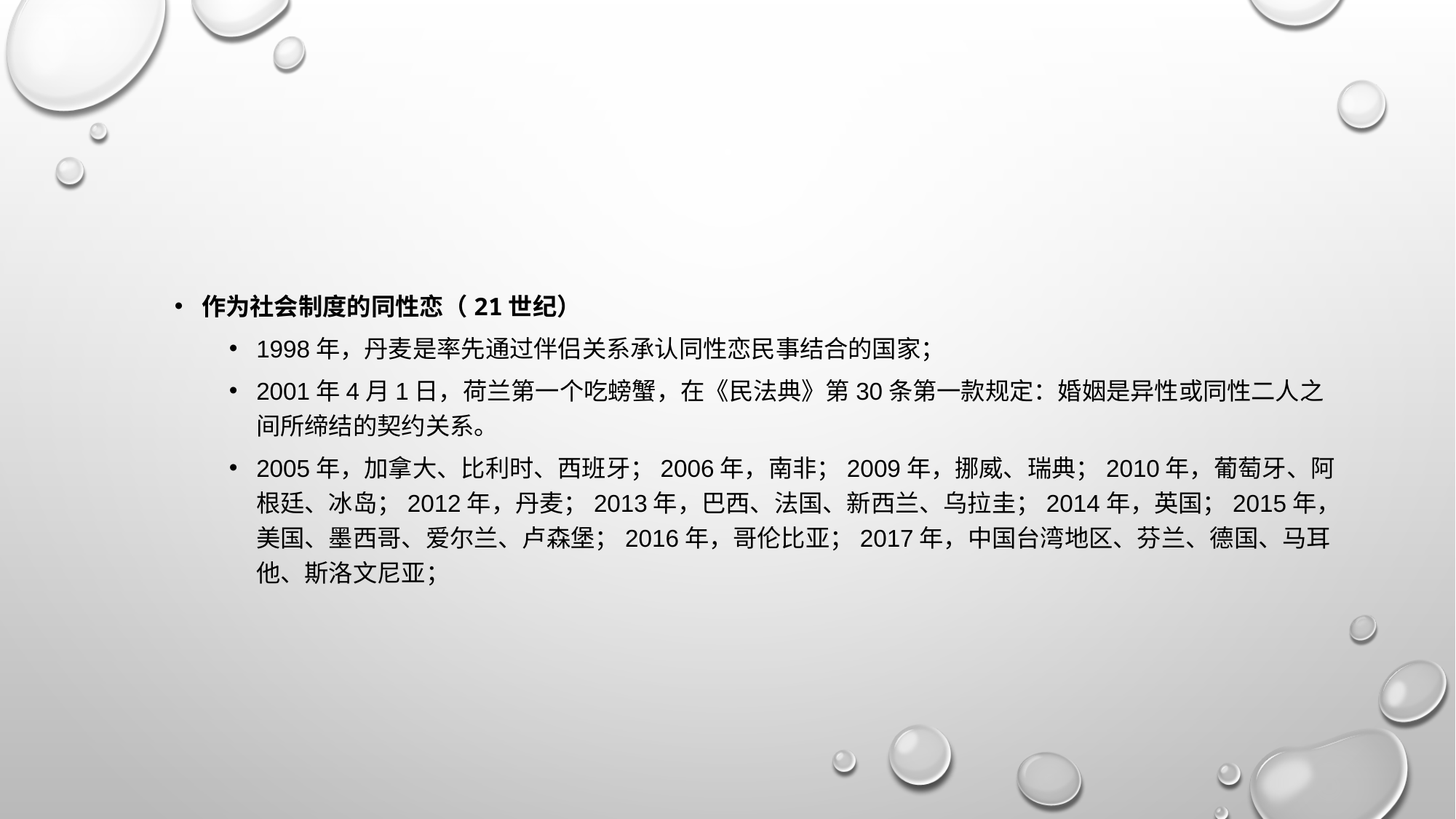

#
作为社会制度的同性恋（21世纪）
1998年，丹麦是率先通过伴侣关系承认同性恋民事结合的国家；
2001年4月1日，荷兰第一个吃螃蟹，在《民法典》第30条第一款规定：婚姻是异性或同性二人之间所缔结的契约关系。
2005年，加拿大、比利时、西班牙；2006年，南非；2009年，挪威、瑞典；2010年，葡萄牙、阿根廷、冰岛；2012年，丹麦；2013年，巴西、法国、新西兰、乌拉圭；2014年，英国；2015年，美国、墨西哥、爱尔兰、卢森堡；2016年，哥伦比亚；2017年，中国台湾地区、芬兰、德国、马耳他、斯洛文尼亚；